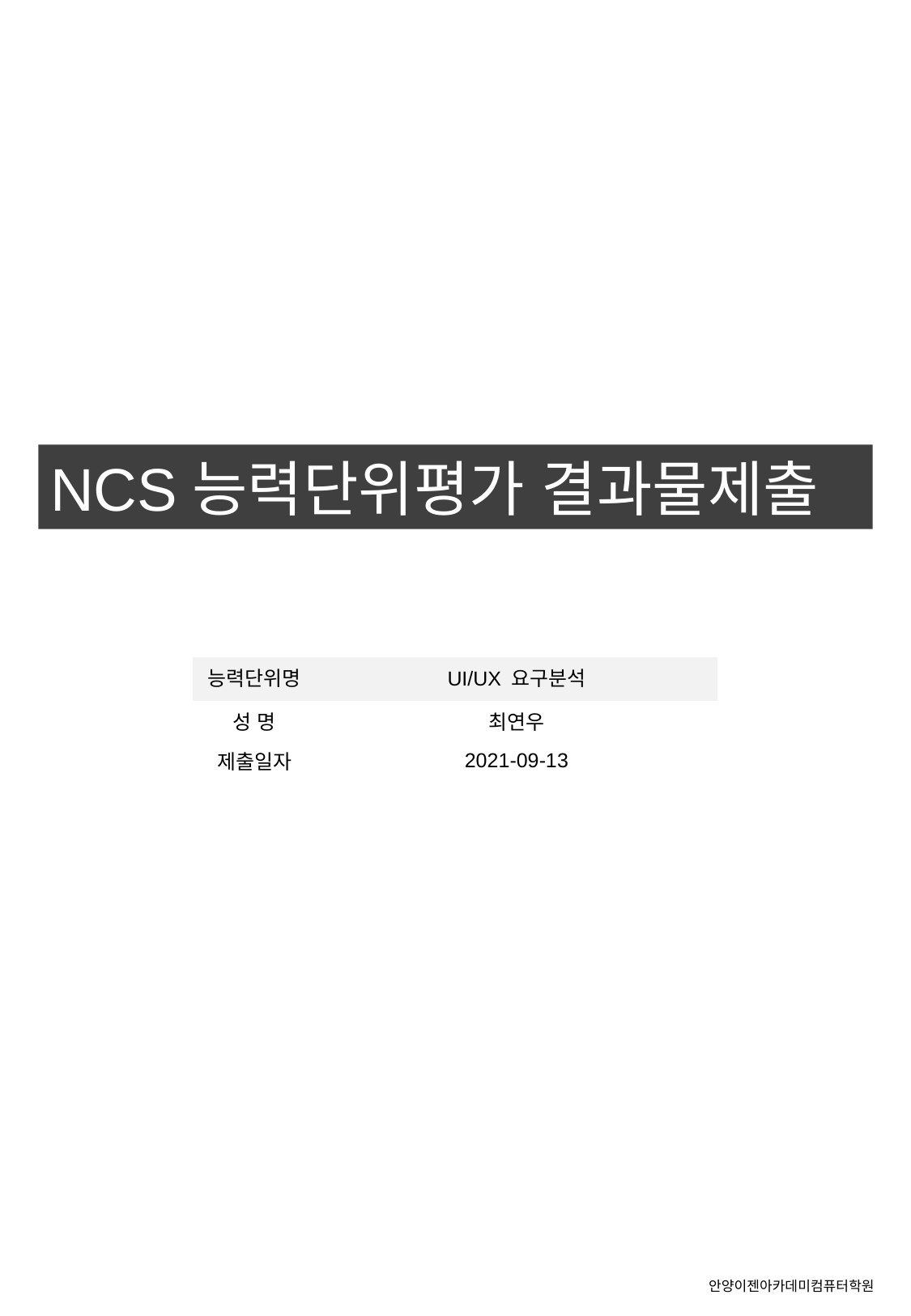

NCS능력단위평가 결과물제출
| 능력단위명 | UI/UX 요구분석 |
| --- | --- |
| 성 명 | 최연우 |
| 제출일자 | 2021-09-13 |
안양이젠아카데미컴퓨터학원